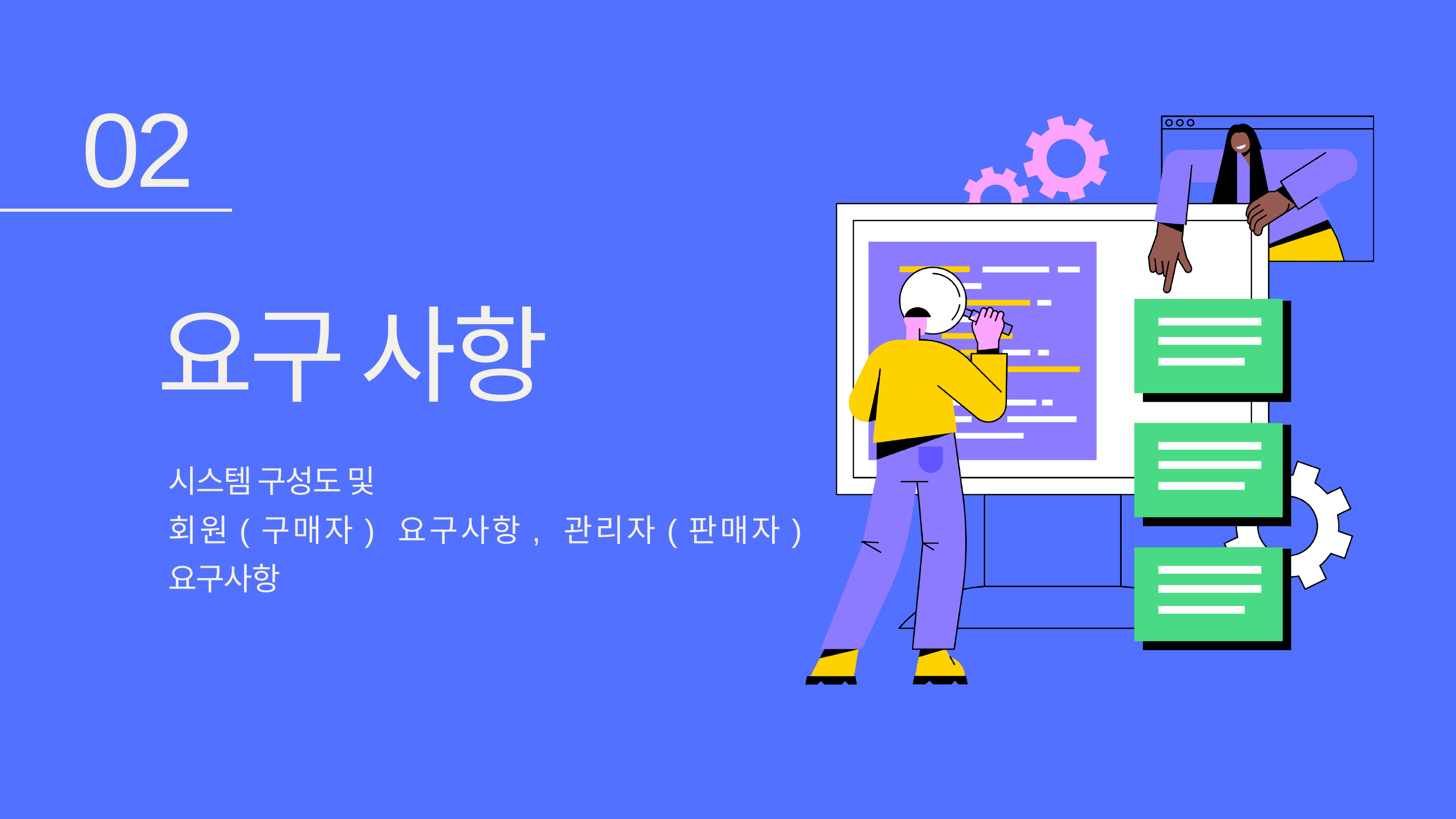

02

요구 사항
시스템 구성도 및
회원(구매자) 요구사항, 관리자(판매자) 요구사항